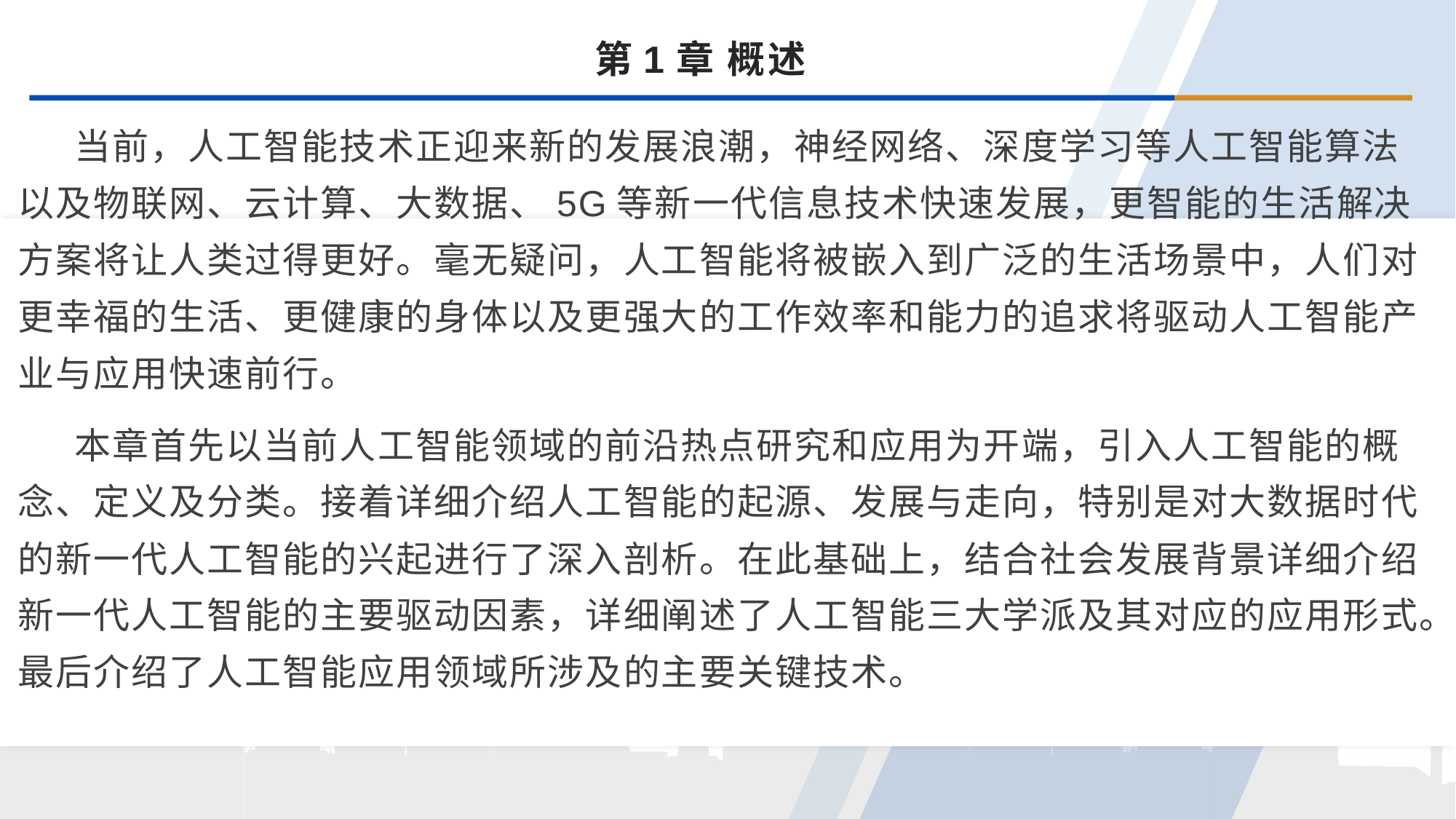

第1章 概述
     当前，人工智能技术正迎来新的发展浪潮，神经网络、深度学习等人工智能算法以及物联网、云计算、大数据、5G等新一代信息技术快速发展，更智能的生活解决方案将让人类过得更好。毫无疑问，人工智能将被嵌入到广泛的生活场景中，人们对更幸福的生活、更健康的身体以及更强大的工作效率和能力的追求将驱动人工智能产业与应用快速前行。
     本章首先以当前人工智能领域的前沿热点研究和应用为开端，引入人工智能的概念、定义及分类。接着详细介绍人工智能的起源、发展与走向，特别是对大数据时代的新一代人工智能的兴起进行了深入剖析。在此基础上，结合社会发展背景详细介绍新一代人工智能的主要驱动因素，详细阐述了人工智能三大学派及其对应的应用形式。最后介绍了人工智能应用领域所涉及的主要关键技术。